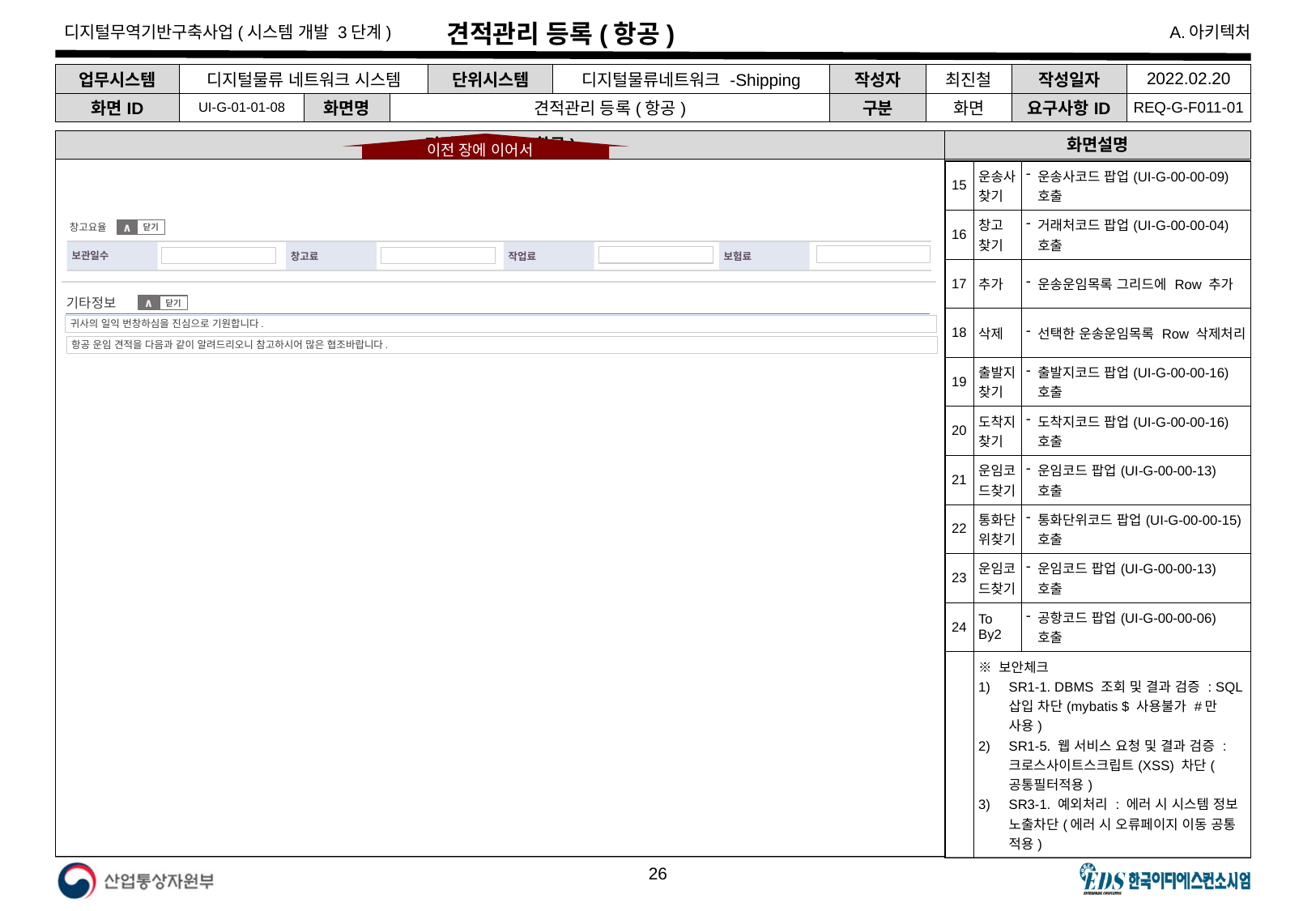

# 견적관리 등록(항공)
| 업무시스템 | 디지털물류 네트워크 시스템 |  |  | 단위시스템 | 디지털물류네트워크 -Shipping | 작성자 | 최진철 | 작성일자 | 2022.02.20 |
| --- | --- | --- | --- | --- | --- | --- | --- | --- | --- |
| 화면ID | UI-G-01-01-08 | 화면명 | 견적관리 등록(항공) |  |  | 구분 | 화면 | 요구사항ID | REQ-G-F011-01 |
견적관리 등록(항공)
화면설명

이전 장에 이어서

| 15 | 운송사찾기 | 운송사코드 팝업(UI-G-00-00-09) 호출 |
| --- | --- | --- |
| 16 | 창고 찾기 | 거래처코드 팝업(UI-G-00-00-04) 호출 |
| 17 | 추가 | 운송운임목록 그리드에 Row 추가 |
| 18 | 삭제 | 선택한 운송운임목록 Row 삭제처리 |
| 19 | 출발지찾기 | 출발지코드 팝업(UI-G-00-00-16) 호출 |
| 20 | 도착지찾기 | 도착지코드 팝업(UI-G-00-00-16)호출 |
| 21 | 운임코드찾기 | 운임코드 팝업(UI-G-00-00-13) 호출 |
| 22 | 통화단위찾기 | 통화단위코드 팝업(UI-G-00-00-15) 호출 |
| 23 | 운임코드찾기 | 운임코드 팝업(UI-G-00-00-13) 호출 |
| 24 | To By2 | 공항코드 팝업(UI-G-00-00-06) 호출 |
|  | ※ 보안체크 SR1-1. DBMS 조회 및 결과 검증 : SQL 삽입 차단(mybatis $ 사용불가 #만 사용) SR1-5. 웹 서비스 요청 및 결과 검증 : 크로스사이트스크립트(XSS) 차단(공통필터적용) SR3-1. 예외처리 : 에러 시 시스템 정보 노출차단(에러 시 오류페이지 이동 공통 적용) |  |
창고요율
닫기
∧
보관일수
창고료
보험료
작업료

기타정보
닫기
∧
귀사의 일익 번창하심을 진심으로 기원합니다.
항공 운임 견적을 다음과 같이 알려드리오니 참고하시어 많은 협조바랍니다.